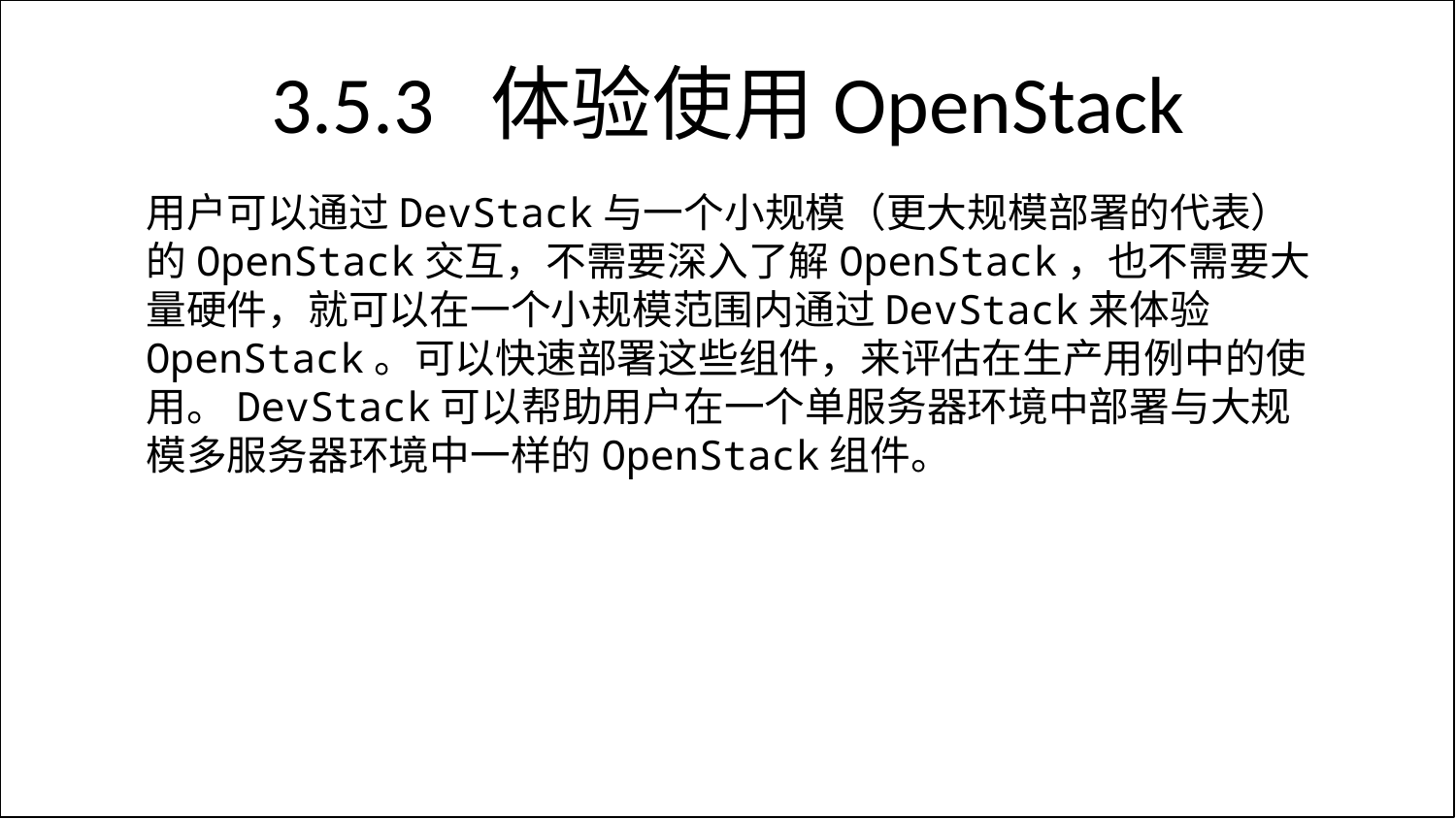

# 3.5.3  体验使用OpenStack
用户可以通过DevStack与一个小规模（更大规模部署的代表）的OpenStack交互，不需要深入了解OpenStack，也不需要大量硬件，就可以在一个小规模范围内通过DevStack来体验OpenStack。可以快速部署这些组件，来评估在生产用例中的使用。DevStack可以帮助用户在一个单服务器环境中部署与大规模多服务器环境中一样的OpenStack组件。